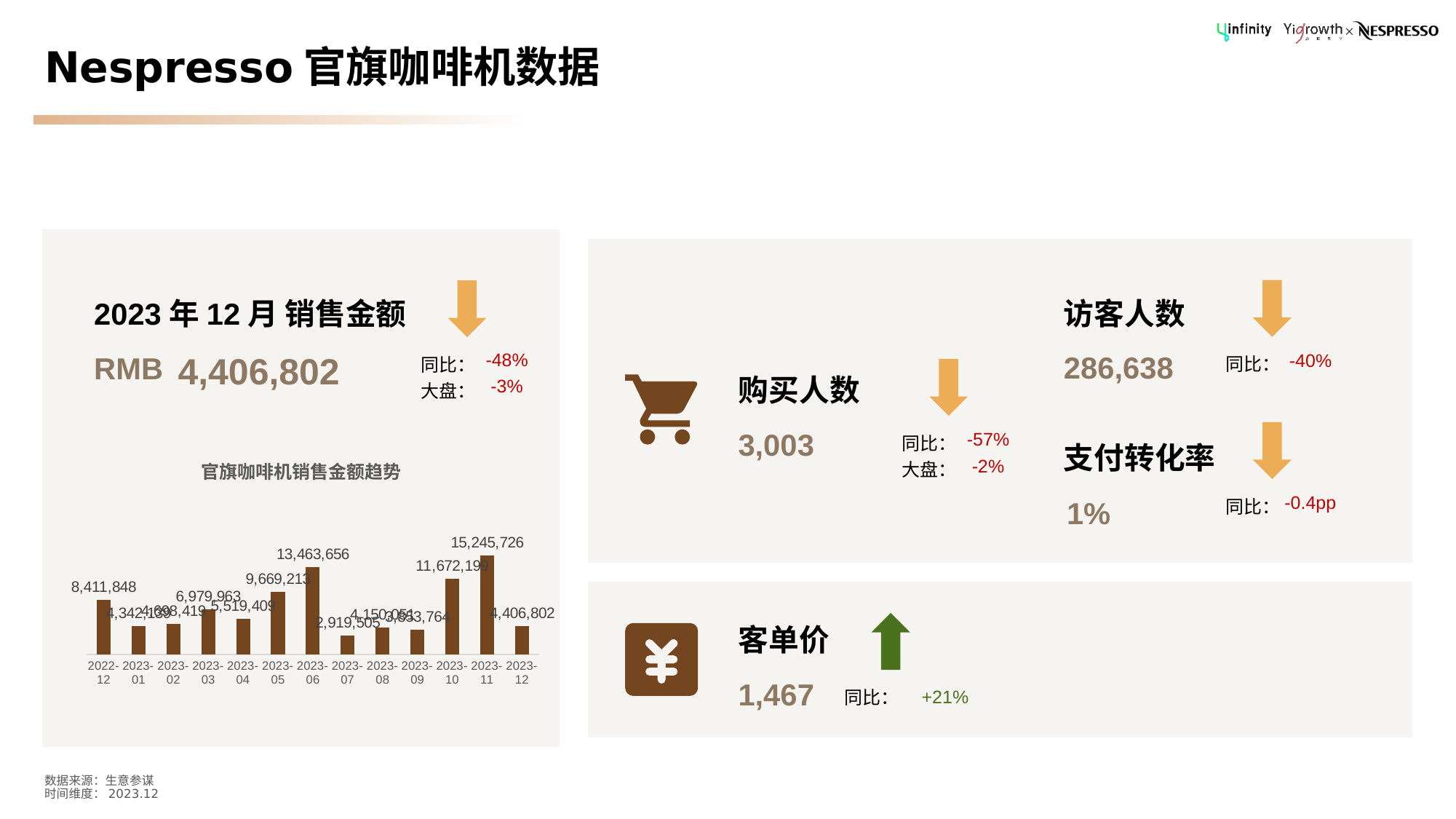

# Nespresso官旗咖啡机数据

2023年12月 销售金额
RMB
访客人数

4,406,802
286,638
同比：

-48%
-40%
同比：
大盘：
购买人数

-3%

3,003
支付转化率

同比：
大盘：
-57%

### Chart: 官旗咖啡机销售金额趋势

| Category | 支付金额 |
|---|---|
| 2022-12 | 8411848.0 |
| 2023-01 | 4342139.0 |
| 2023-02 | 4698419.0 |
| 2023-03 | 6979963.0 |
| 2023-04 | 5519409.0 |
| 2023-05 | 9669213.0 |
| 2023-06 | 13463656.0 |
| 2023-07 | 2919505.0 |
| 2023-08 | 4150051.0 |
| 2023-09 | 3853764.0 |
| 2023-10 | 11672199.0 |
| 2023-11 | 15245726.0 |
| 2023-12 | 4406802.0 |
-2%
1%
-0.4pp
同比：

客单价

1,467
同比：

+21%
数据来源：生意参谋
时间维度：2023.12